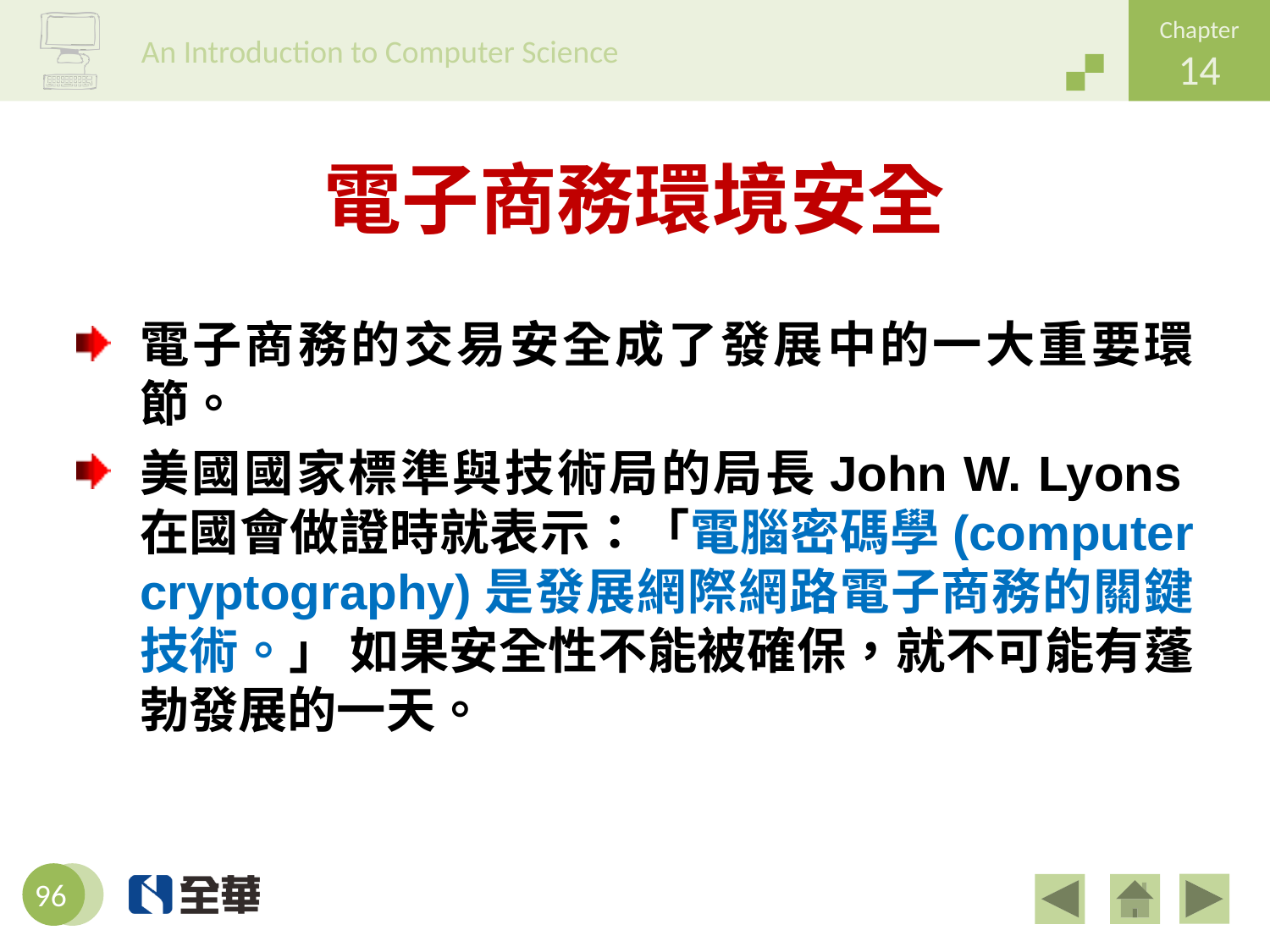

# 電子商務環境安全
電子商務的交易安全成了發展中的一大重要環節。
美國國家標準與技術局的局長John W. Lyons在國會做證時就表示：「電腦密碼學(computer cryptography)是發展網際網路電子商務的關鍵技術。」 如果安全性不能被確保，就不可能有蓬勃發展的一天。